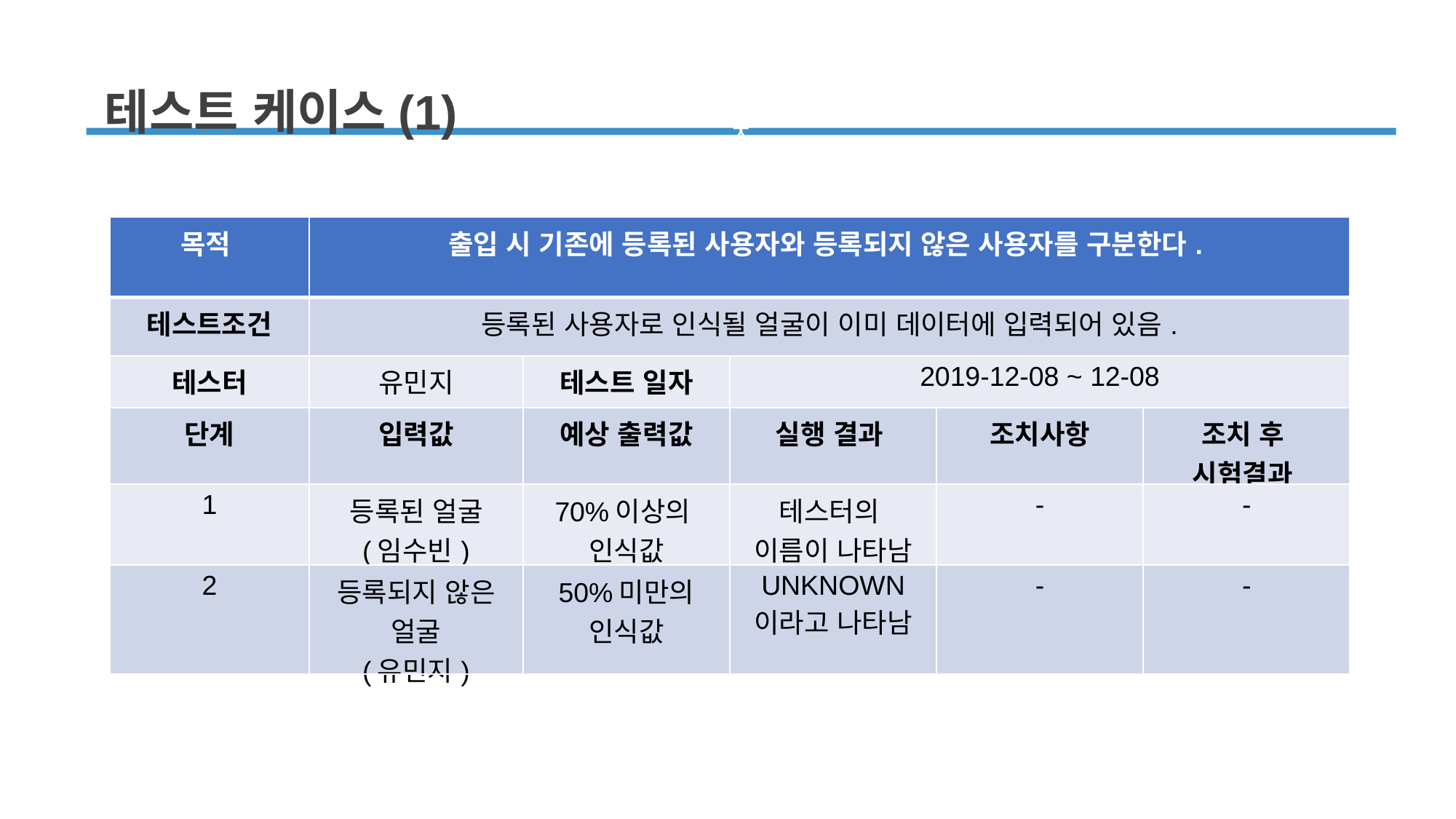

테스트 케이스(1)
ㅊ
| 목적 | 출입 시 기존에 등록된 사용자와 등록되지 않은 사용자를 구분한다. |  |  |  |  |
| --- | --- | --- | --- | --- | --- |
| 테스트조건 | 등록된 사용자로 인식될 얼굴이 이미 데이터에 입력되어 있음. |  |  |  |  |
| 테스터 | 유민지 | 테스트 일자 | 2019-12-08 ~ 12-08 |  |  |
| 단계 | 입력값 | 예상 출력값 | 실행 결과 | 조치사항 | 조치 후 시험결과 |
| 1 | 등록된 얼굴 (임수빈) | 70%이상의 인식값 | 테스터의 이름이 나타남 | - | - |
| 2 | 등록되지 않은 얼굴 (유민지) | 50%미만의 인식값 | UNKNOWN 이라고 나타남 | - | - |